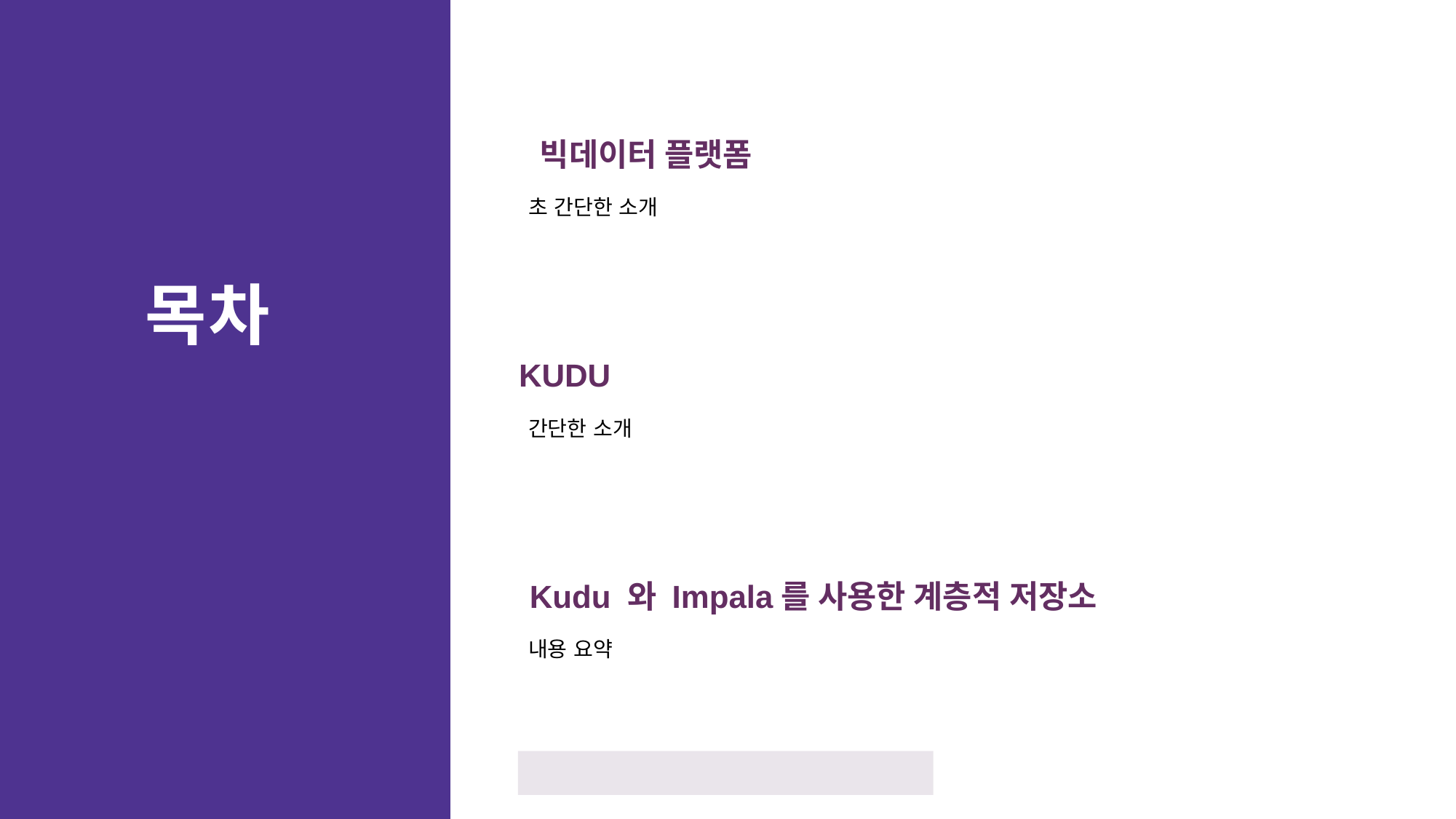

빅데이터 플랫폼
초 간단한 소개
목차
KUDU
간단한 소개
Kudu 와 Impala를 사용한 계층적 저장소
내용 요약